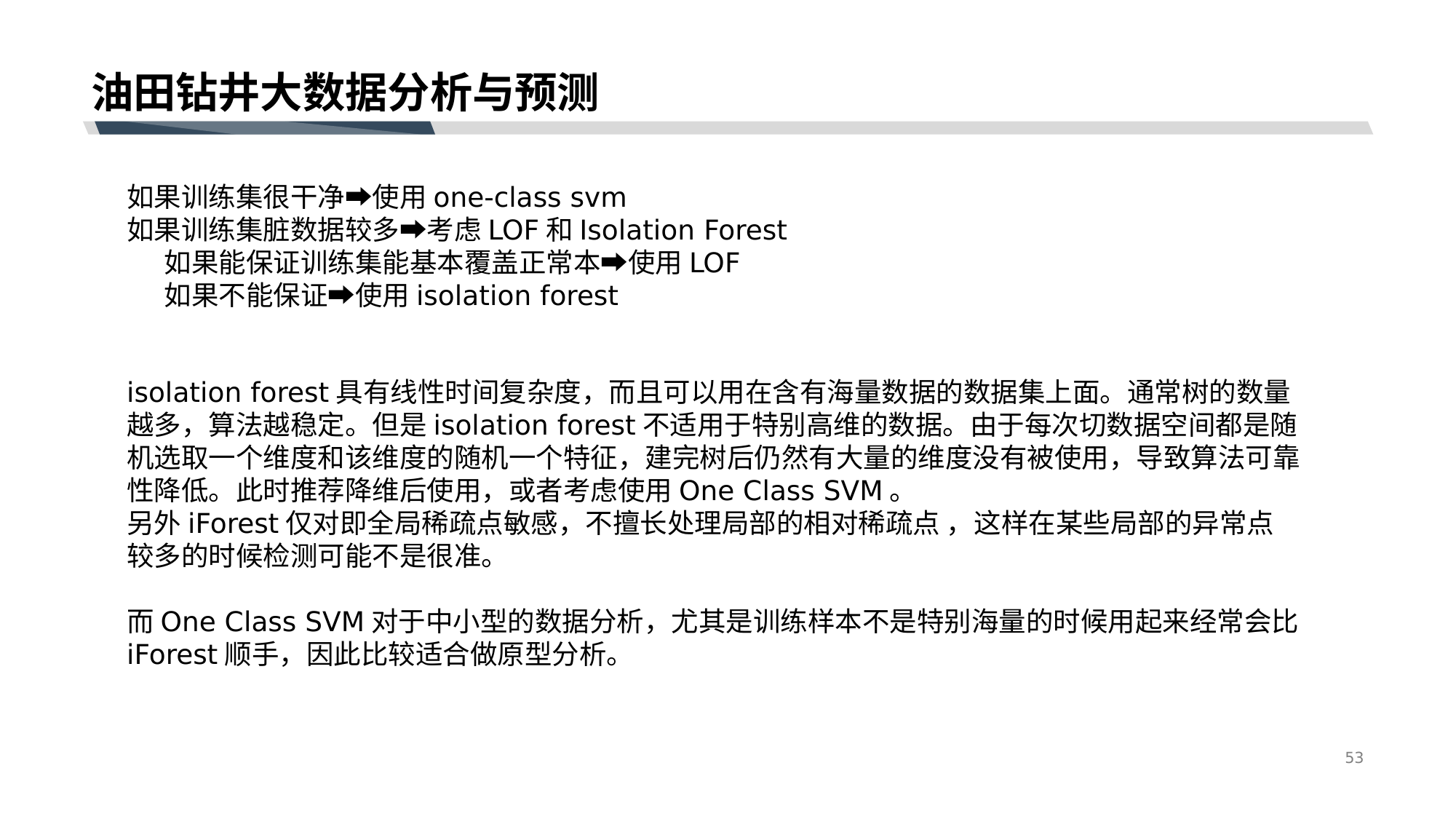

# 油田钻井大数据分析与预测
如果训练集很干净➡使用one-class svm
如果训练集脏数据较多➡考虑LOF和Isolation Forest
     如果能保证训练集能基本覆盖正常本➡使用LOF
     如果不能保证➡使用isolation forest
isolation forest具有线性时间复杂度，而且可以用在含有海量数据的数据集上面。通常树的数量越多，算法越稳定。但是isolation forest不适用于特别高维的数据。由于每次切数据空间都是随机选取一个维度和该维度的随机一个特征，建完树后仍然有大量的维度没有被使用，导致算法可靠性降低。此时推荐降维后使用，或者考虑使用One Class SVM。
另外iForest仅对即全局稀疏点敏感，不擅长处理局部的相对稀疏点 ，这样在某些局部的异常点较多的时候检测可能不是很准。

而One Class SVM对于中小型的数据分析，尤其是训练样本不是特别海量的时候用起来经常会比iForest顺手，因此比较适合做原型分析。
53